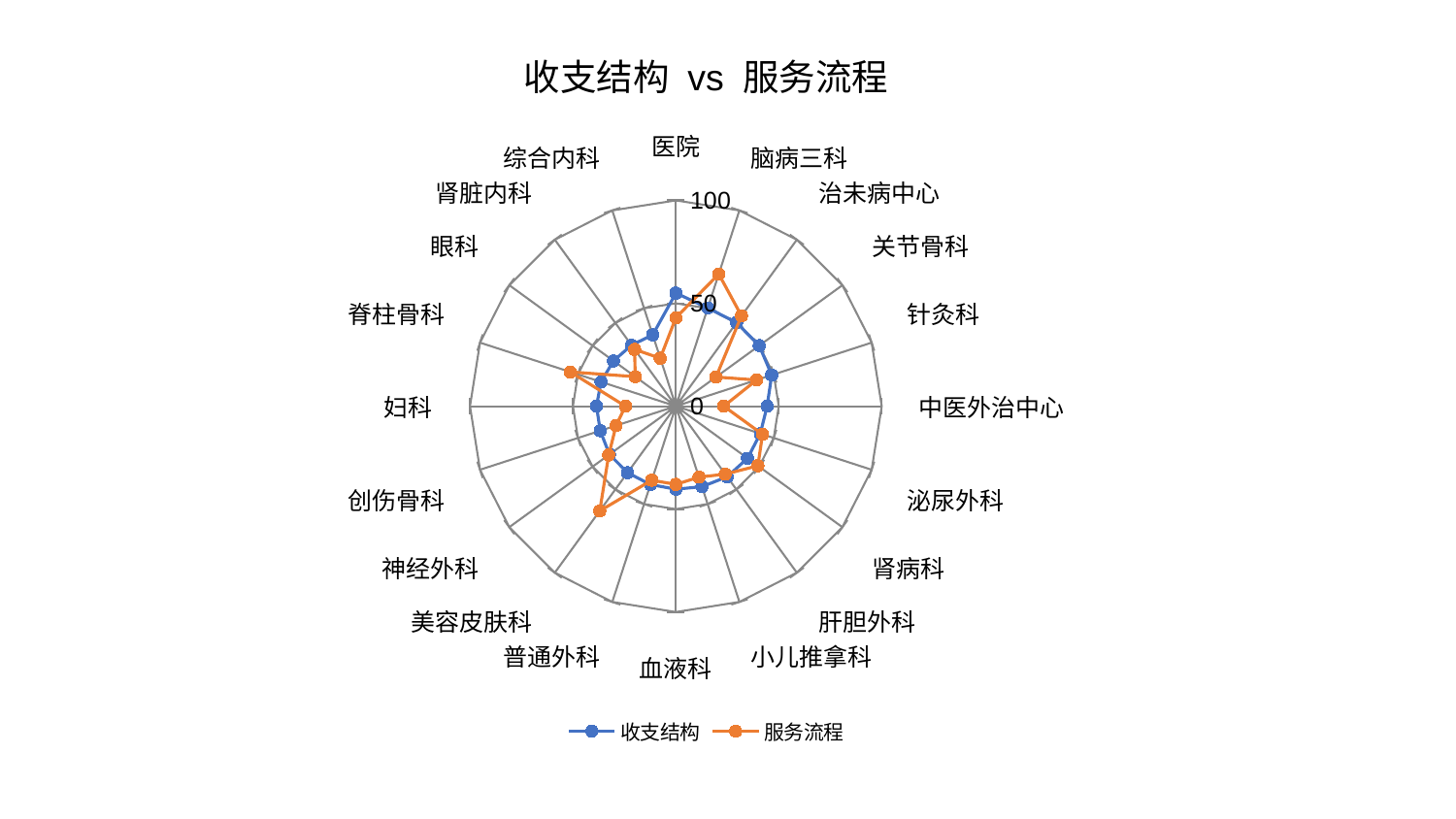

### Chart: 收支结构 vs 服务流程

| Category | 收支结构 | 服务流程 |
|---|---|---|
| 医院 | 54.95691693880128 | 42.98498595407605 |
| 脑病三科 | 50.215351961772676 | 67.52686313167825 |
| 治未病中心 | 50.194685779847056 | 54.27175233980922 |
| 关节骨科 | 50.09272656986431 | 24.15059937784638 |
| 针灸科 | 48.98117708475224 | 41.24614752671611 |
| 中医外治中心 | 44.34000276992137 | 23.287461115713842 |
| 泌尿外科 | 43.17385954096317 | 44.29365694696583 |
| 肾病科 | 43.06097378745656 | 49.26007009821181 |
| 肝胆外科 | 42.41040369024168 | 40.82593098137284 |
| 小儿推拿科 | 41.113942013215905 | 36.24371044655286 |
| 血液科 | 40.36716182180111 | 38.01491011900865 |
| 普通外科 | 40.0156189112402 | 37.84249028223936 |
| 美容皮肤科 | 39.94106802908416 | 62.88771649621147 |
| 神经外科 | 39.881705884906665 | 40.32549970074864 |
| 创伤骨科 | 38.63435202880307 | 30.517207132777934 |
| 妇科 | 38.54295230049725 | 24.500018124284313 |
| 脊柱骨科 | 38.20355018248385 | 53.927679076219036 |
| 眼科 | 37.45709786176734 | 24.392786695310765 |
| 肾脏内科 | 36.658090339310135 | 34.114246389492635 |
| 综合内科 | 36.42999441454717 | 24.50684878613399 |
73